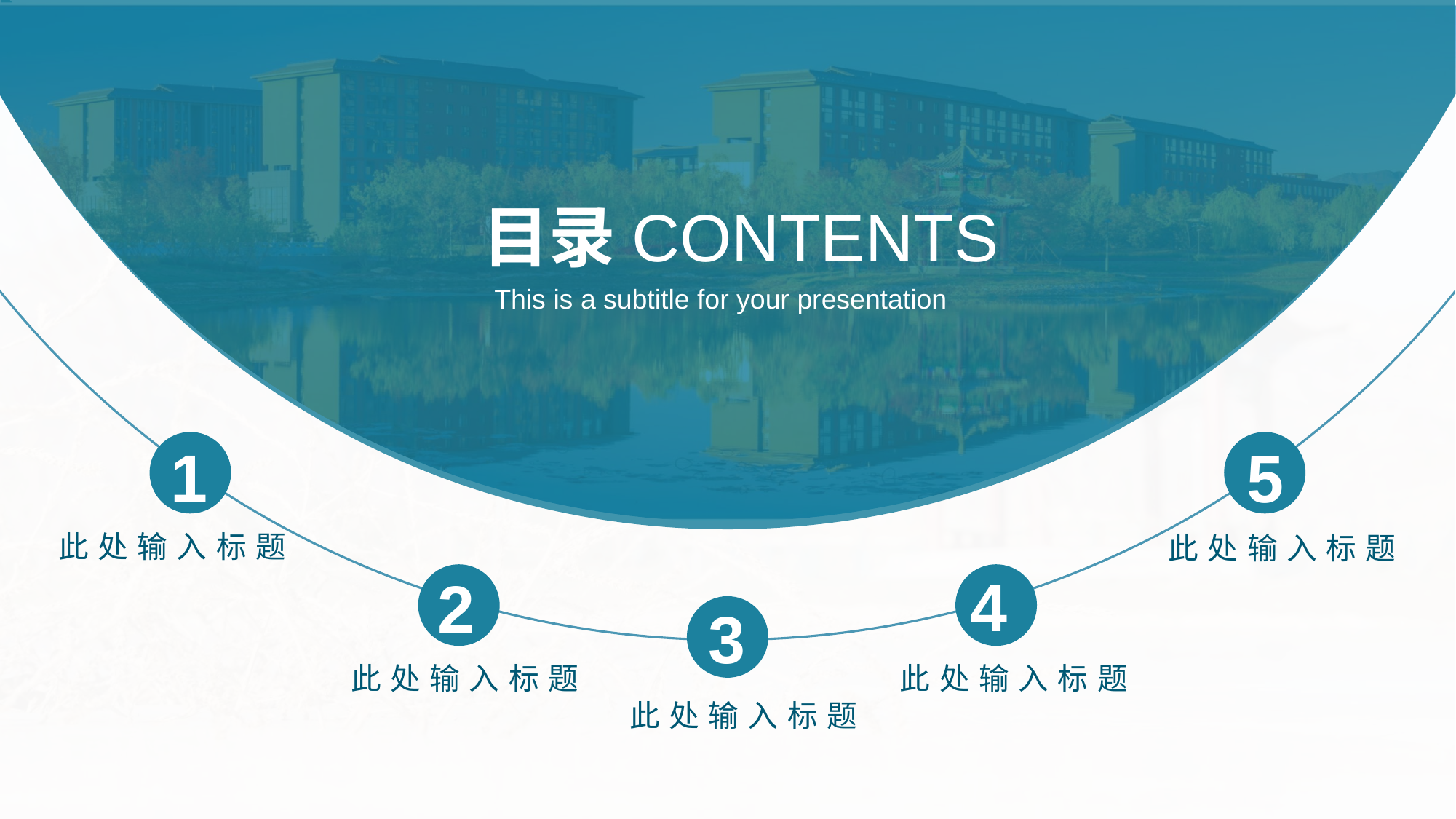

目录CONTENTS
This is a subtitle for your presentation
1
5

此处输入标题
此处输入标题
4
2

3

此处输入标题
此处输入标题
此处输入标题